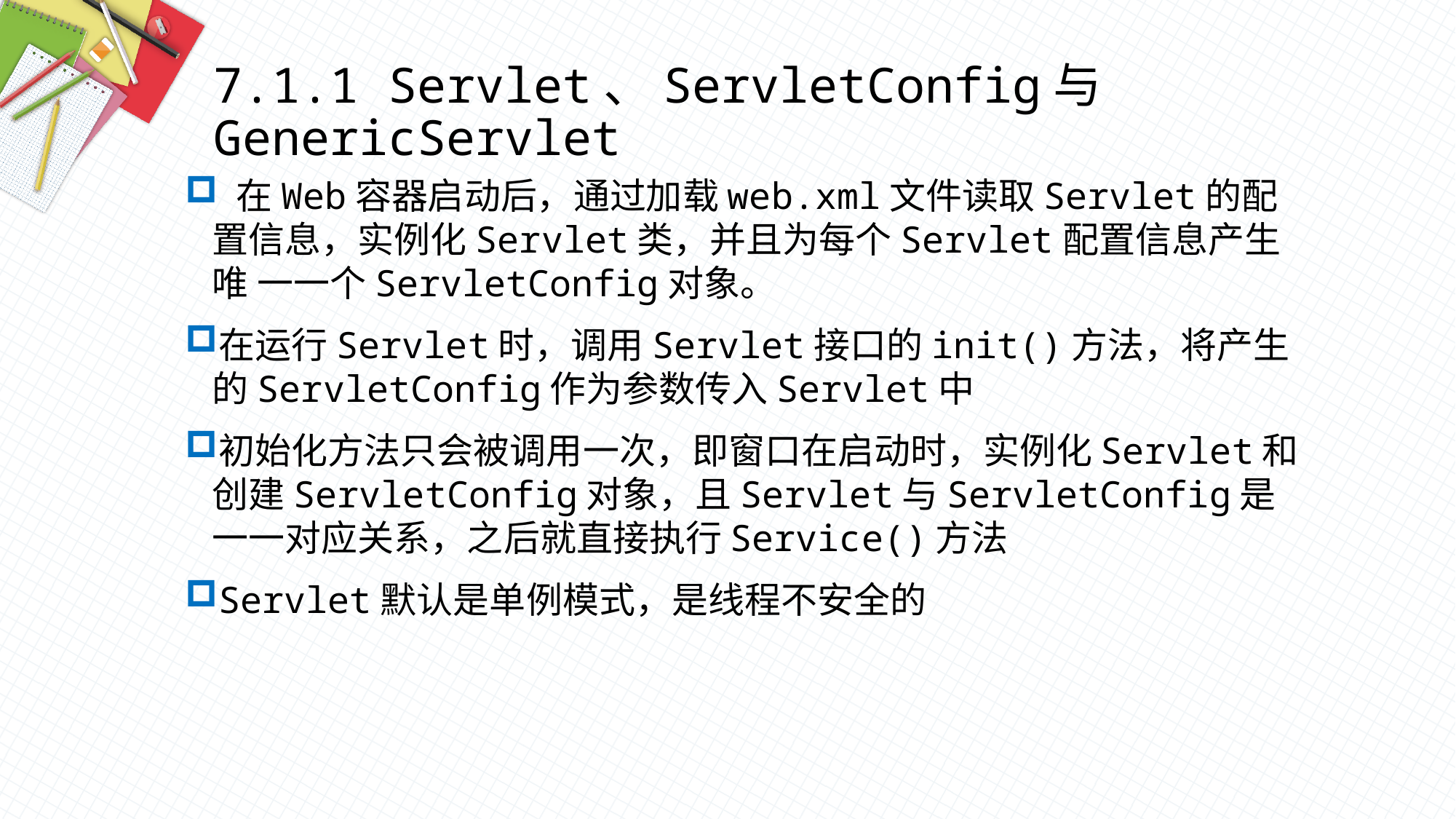

7.1.1 Servlet、ServletConfig与GenericServlet
 在Web容器启动后，通过加载web.xml文件读取Servlet的配置信息，实例化Servlet类，并且为每个Servlet配置信息产生唯 一一个ServletConfig对象。
在运行Servlet时，调用Servlet接口的init()方法，将产生的ServletConfig作为参数传入Servlet中
初始化方法只会被调用一次，即窗口在启动时，实例化Servlet和创建ServletConfig对象，且Servlet与ServletConfig是一一对应关系，之后就直接执行Service()方法
Servlet默认是单例模式，是线程不安全的